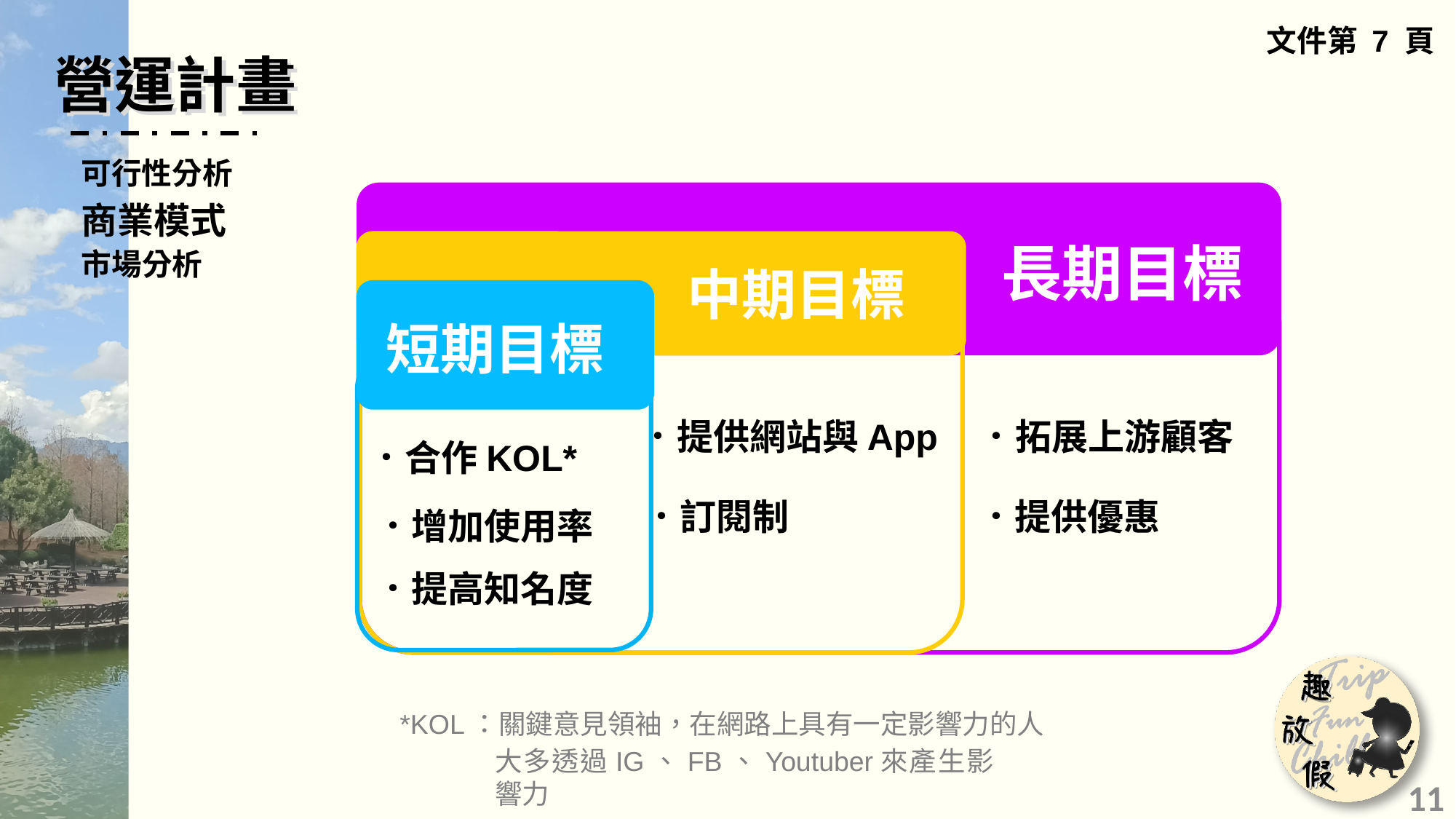

文件第 7 頁
營運計畫
營運計畫
可行性分析

長期目標
．拓展上游顧客
．提供優惠
商業模式

中期目標
．提供網站與App
．訂閱制
市場分析

短期目標
．合作KOL*
．增加使用率
．提高知名度
*KOL：關鍵意見領袖，在網路上具有一定影響力的人
大多透過IG、FB、Youtuber來產生影響力
11